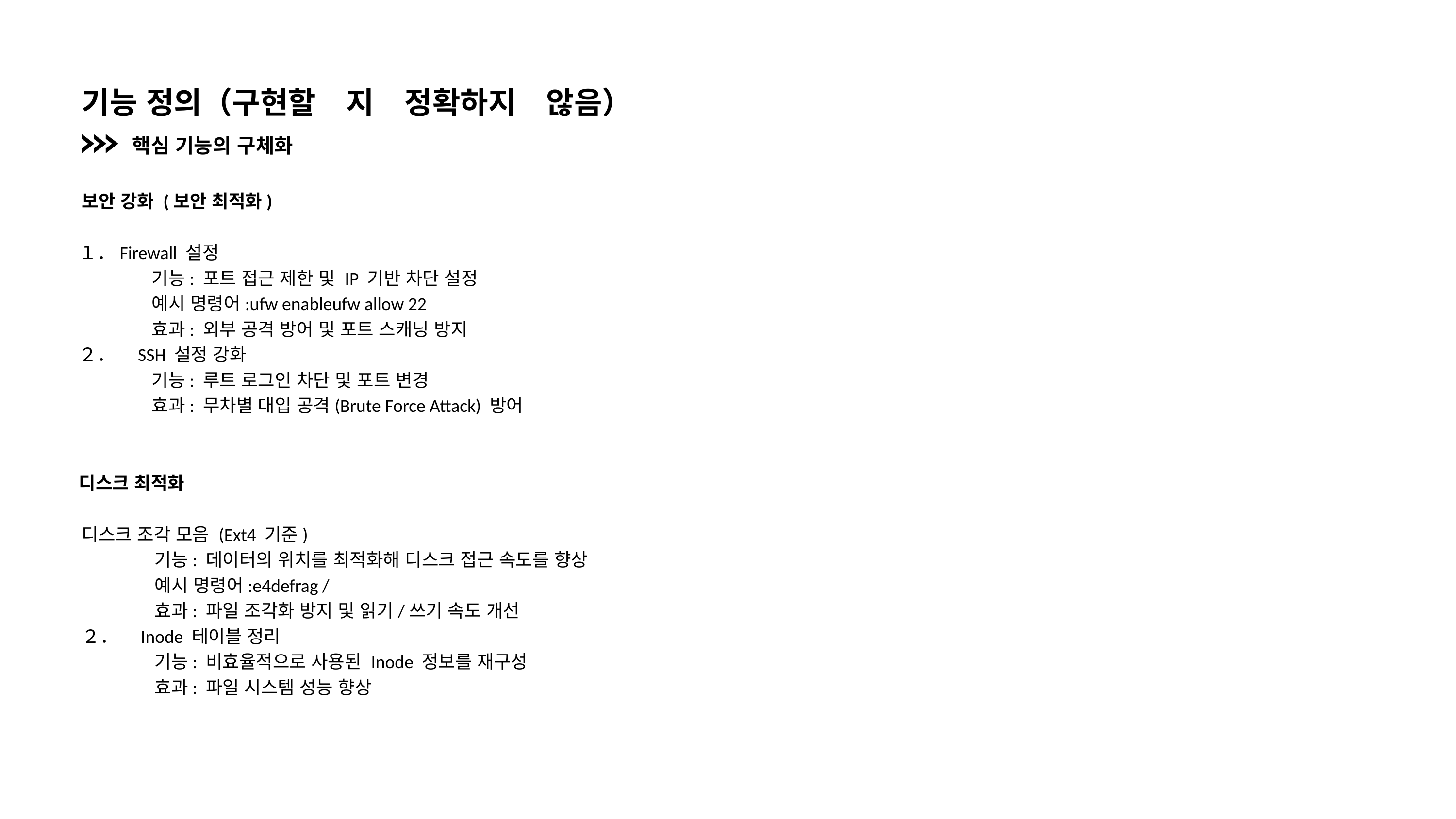

기능 정의（구현할　지　정확하지　않음）
핵심 기능의 구체화

보안 강화 (보안 최적화)
１．Firewall 설정
	기능: 포트 접근 제한 및 IP 기반 차단 설정
	예시 명령어:ufw enableufw allow 22
	효과: 외부 공격 방어 및 포트 스캐닝 방지
２．　SSH 설정 강화
	기능: 루트 로그인 차단 및 포트 변경
	효과: 무차별 대입 공격(Brute Force Attack) 방어
디스크 최적화
디스크 조각 모음 (Ext4 기준)
	기능: 데이터의 위치를 최적화해 디스크 접근 속도를 향상
　　　　예시 명령어:e4defrag /
	효과: 파일 조각화 방지 및 읽기/쓰기 속도 개선
２．　Inode 테이블 정리
	기능: 비효율적으로 사용된 Inode 정보를 재구성
	효과: 파일 시스템 성능 향상